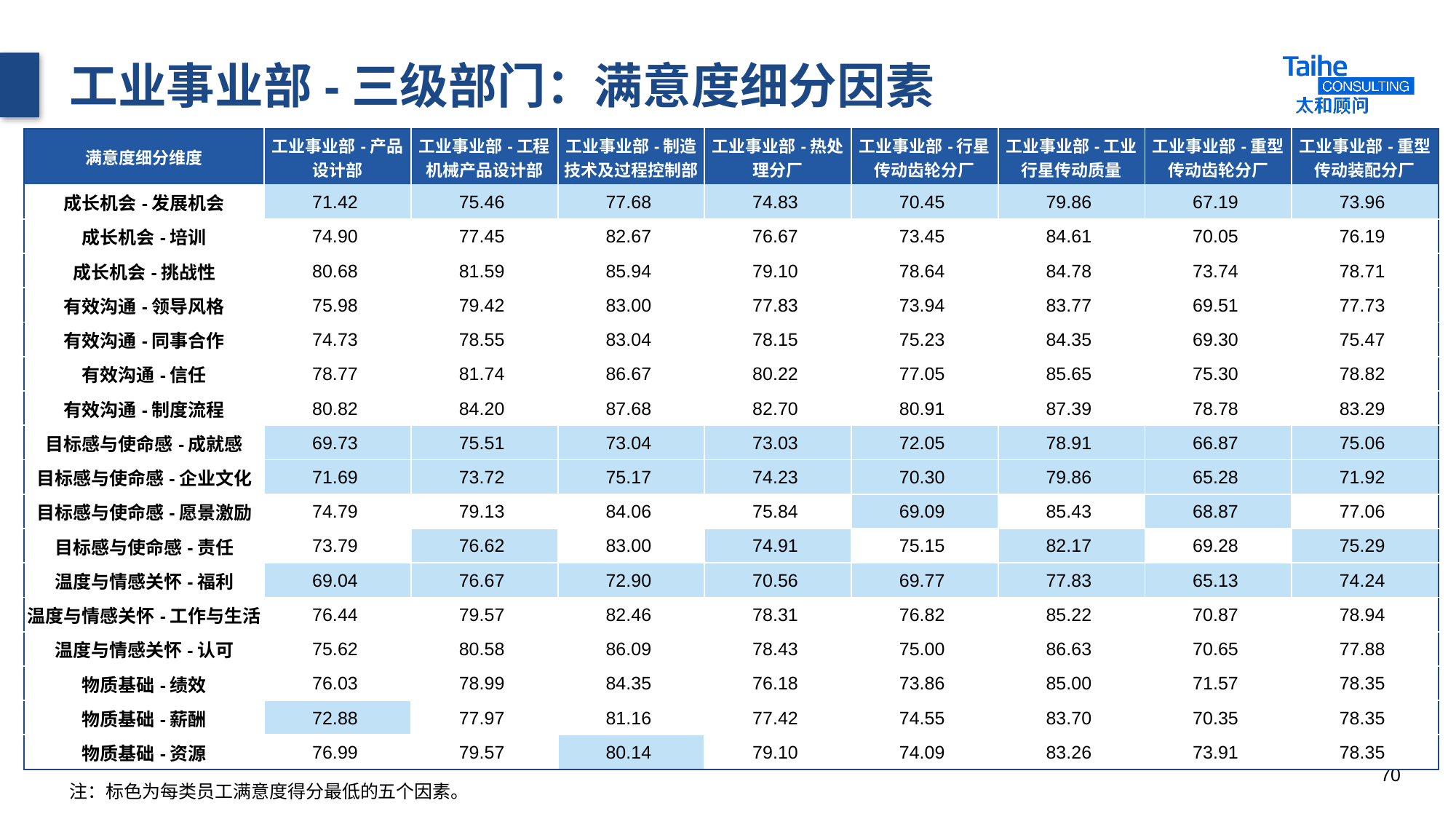

# 工业事业部-三级部门：满意度细分因素
| 满意度细分维度 | 工业事业部-产品设计部 | 工业事业部-工程机械产品设计部 | 工业事业部-制造技术及过程控制部 | 工业事业部-热处理分厂 | 工业事业部-行星传动齿轮分厂 | 工业事业部-工业行星传动质量 | 工业事业部-重型传动齿轮分厂 | 工业事业部-重型传动装配分厂 |
| --- | --- | --- | --- | --- | --- | --- | --- | --- |
| 成长机会-发展机会 | 71.42 | 75.46 | 77.68 | 74.83 | 70.45 | 79.86 | 67.19 | 73.96 |
| 成长机会-培训 | 74.90 | 77.45 | 82.67 | 76.67 | 73.45 | 84.61 | 70.05 | 76.19 |
| 成长机会-挑战性 | 80.68 | 81.59 | 85.94 | 79.10 | 78.64 | 84.78 | 73.74 | 78.71 |
| 有效沟通-领导风格 | 75.98 | 79.42 | 83.00 | 77.83 | 73.94 | 83.77 | 69.51 | 77.73 |
| 有效沟通-同事合作 | 74.73 | 78.55 | 83.04 | 78.15 | 75.23 | 84.35 | 69.30 | 75.47 |
| 有效沟通-信任 | 78.77 | 81.74 | 86.67 | 80.22 | 77.05 | 85.65 | 75.30 | 78.82 |
| 有效沟通-制度流程 | 80.82 | 84.20 | 87.68 | 82.70 | 80.91 | 87.39 | 78.78 | 83.29 |
| 目标感与使命感-成就感 | 69.73 | 75.51 | 73.04 | 73.03 | 72.05 | 78.91 | 66.87 | 75.06 |
| 目标感与使命感-企业文化 | 71.69 | 73.72 | 75.17 | 74.23 | 70.30 | 79.86 | 65.28 | 71.92 |
| 目标感与使命感-愿景激励 | 74.79 | 79.13 | 84.06 | 75.84 | 69.09 | 85.43 | 68.87 | 77.06 |
| 目标感与使命感-责任 | 73.79 | 76.62 | 83.00 | 74.91 | 75.15 | 82.17 | 69.28 | 75.29 |
| 温度与情感关怀-福利 | 69.04 | 76.67 | 72.90 | 70.56 | 69.77 | 77.83 | 65.13 | 74.24 |
| 温度与情感关怀-工作与生活 | 76.44 | 79.57 | 82.46 | 78.31 | 76.82 | 85.22 | 70.87 | 78.94 |
| 温度与情感关怀-认可 | 75.62 | 80.58 | 86.09 | 78.43 | 75.00 | 86.63 | 70.65 | 77.88 |
| 物质基础-绩效 | 76.03 | 78.99 | 84.35 | 76.18 | 73.86 | 85.00 | 71.57 | 78.35 |
| 物质基础-薪酬 | 72.88 | 77.97 | 81.16 | 77.42 | 74.55 | 83.70 | 70.35 | 78.35 |
| 物质基础-资源 | 76.99 | 79.57 | 80.14 | 79.10 | 74.09 | 83.26 | 73.91 | 78.35 |
70
注：标色为每类员工满意度得分最低的五个因素。